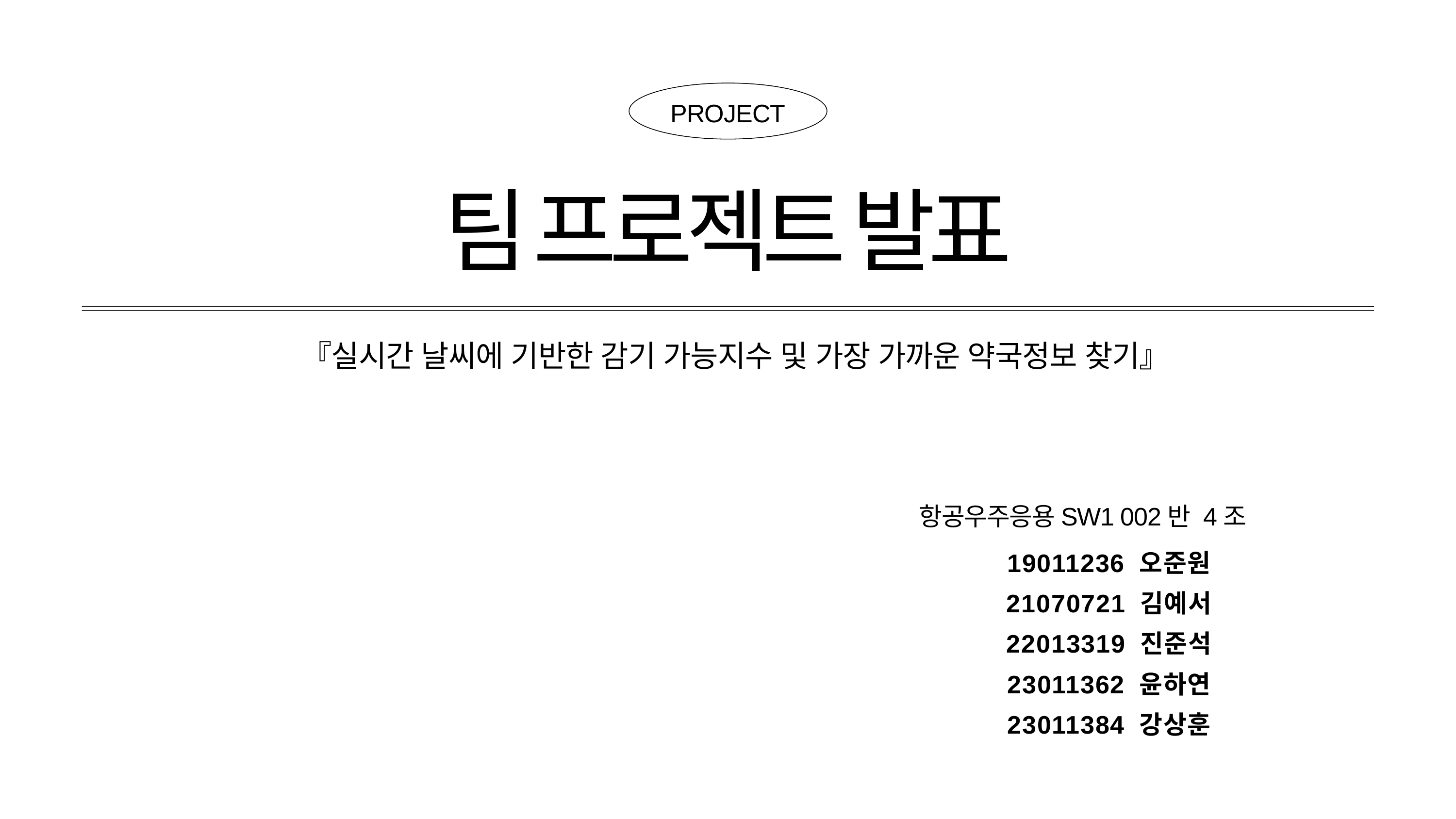

PROJECT
팀 프로젝트 발표

 『실시간 날씨에 기반한 감기 가능지수 및 가장 가까운 약국정보 찾기』
항공우주응용SW1 002반 4조
19011236 오준원
21070721 김예서
22013319 진준석
23011362 윤하연
23011384 강상훈